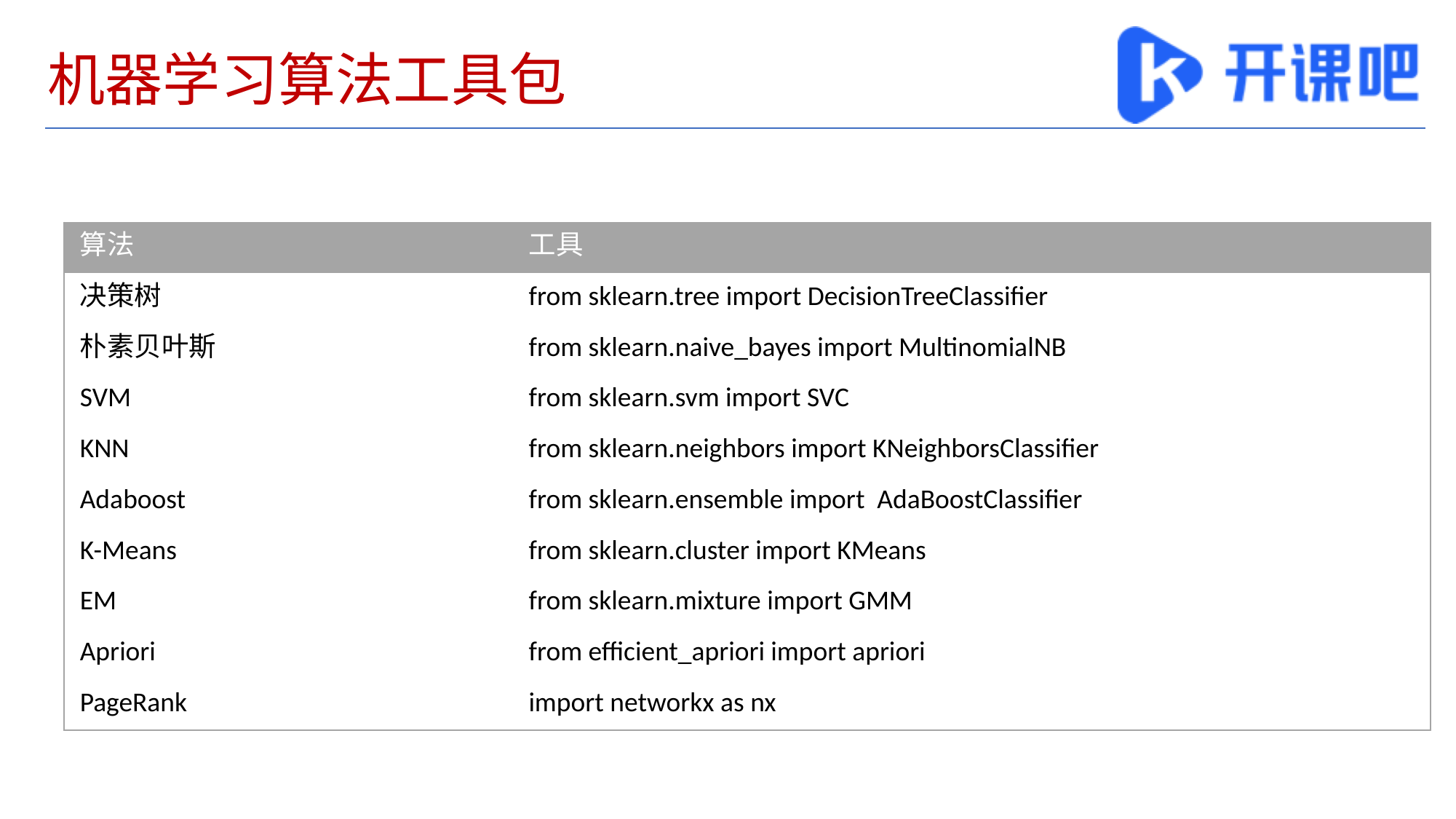

# 机器学习算法工具包
| 算法 | 工具 |
| --- | --- |
| 决策树 | from sklearn.tree import DecisionTreeClassifier |
| 朴素贝叶斯 | from sklearn.naive\_bayes import MultinomialNB |
| SVM | from sklearn.svm import SVC |
| KNN | from sklearn.neighbors import KNeighborsClassifier |
| Adaboost | from sklearn.ensemble import AdaBoostClassifier |
| K-Means | from sklearn.cluster import KMeans |
| EM | from sklearn.mixture import GMM |
| Apriori | from efficient\_apriori import apriori |
| PageRank | import networkx as nx |